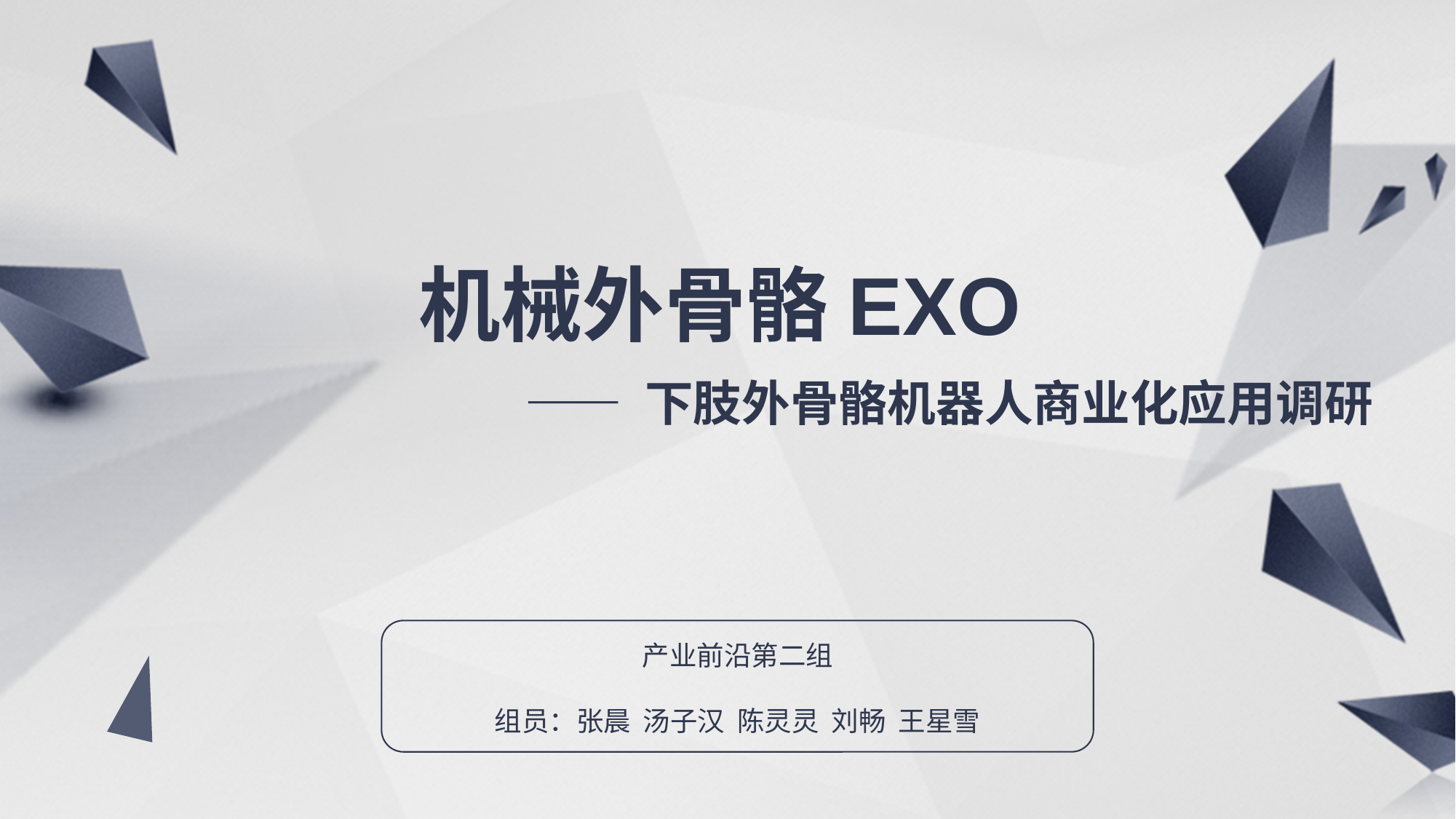

机械外骨骼EXO
—— 下肢外骨骼机器人商业化应用调研

产业前沿第二组

组员：张晨  汤子汉  陈灵灵  刘畅  王星雪